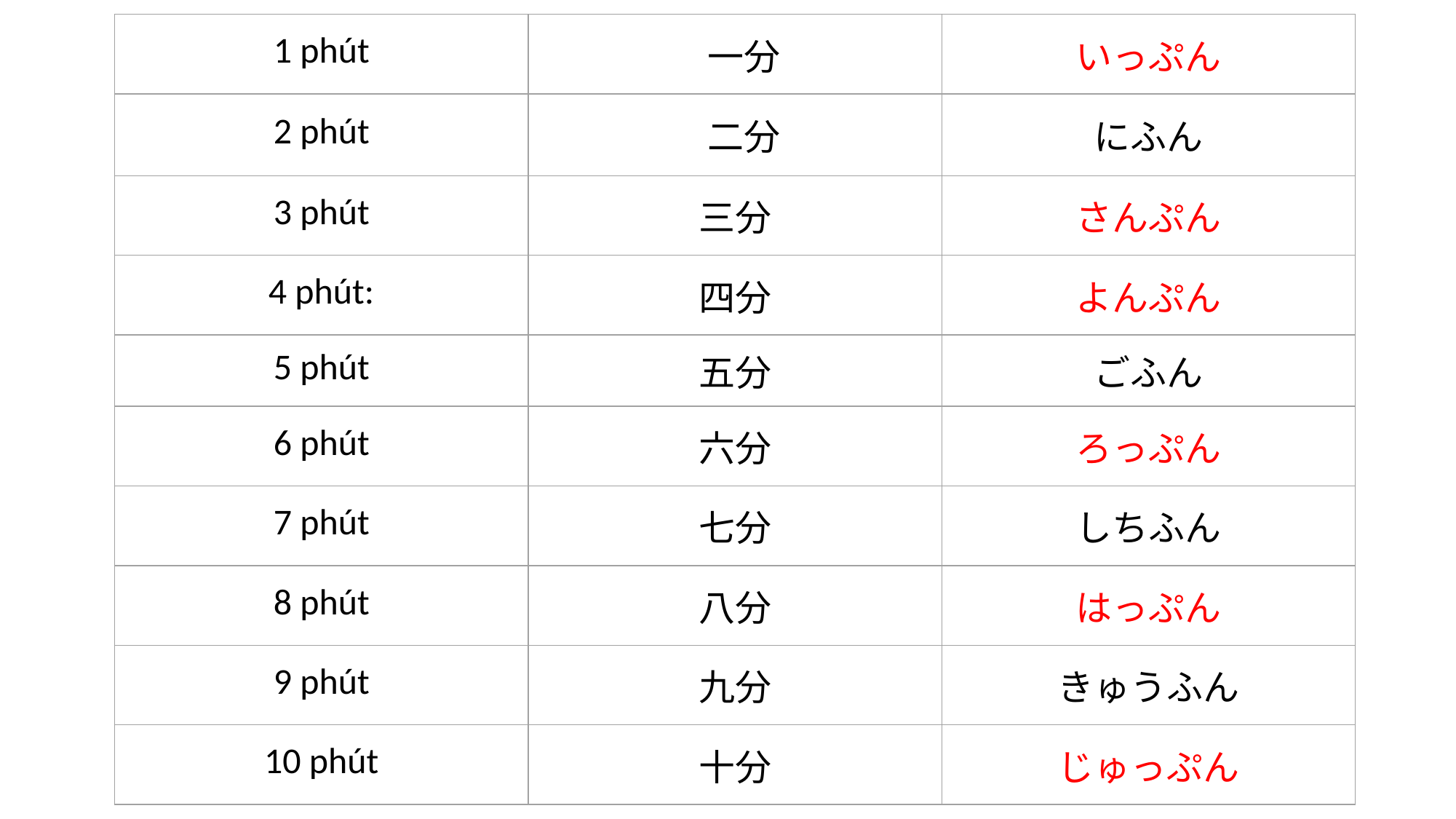

| 1 phút | 一分 | いっぷん |
| --- | --- | --- |
| 2 phút | 二分 | にふん |
| 3 phút | 三分 | さんぷん |
| 4 phút: | 四分 | よんぷん |
| 5 phút | 五分 | ごふん |
| 6 phút | 六分 | ろっぷん |
| 7 phút | 七分 | しちふん |
| 8 phút | 八分 | はっぷん |
| 9 phút | 九分 | きゅうふん |
| 10 phút | 十分 | じゅっぷん |
#